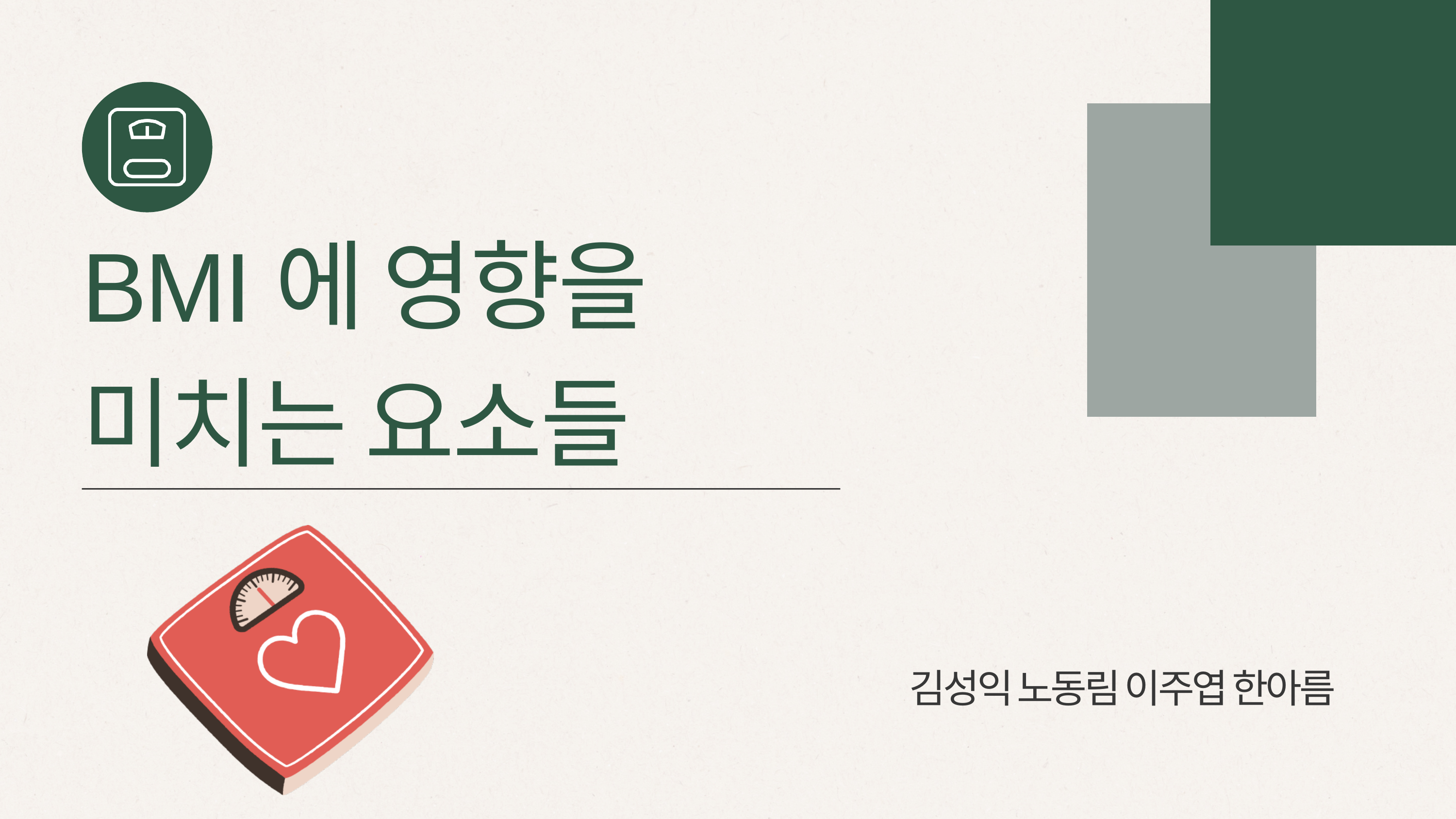

BMI에 영향을
미치는 요소들

김성익 노동림 이주엽 한아름